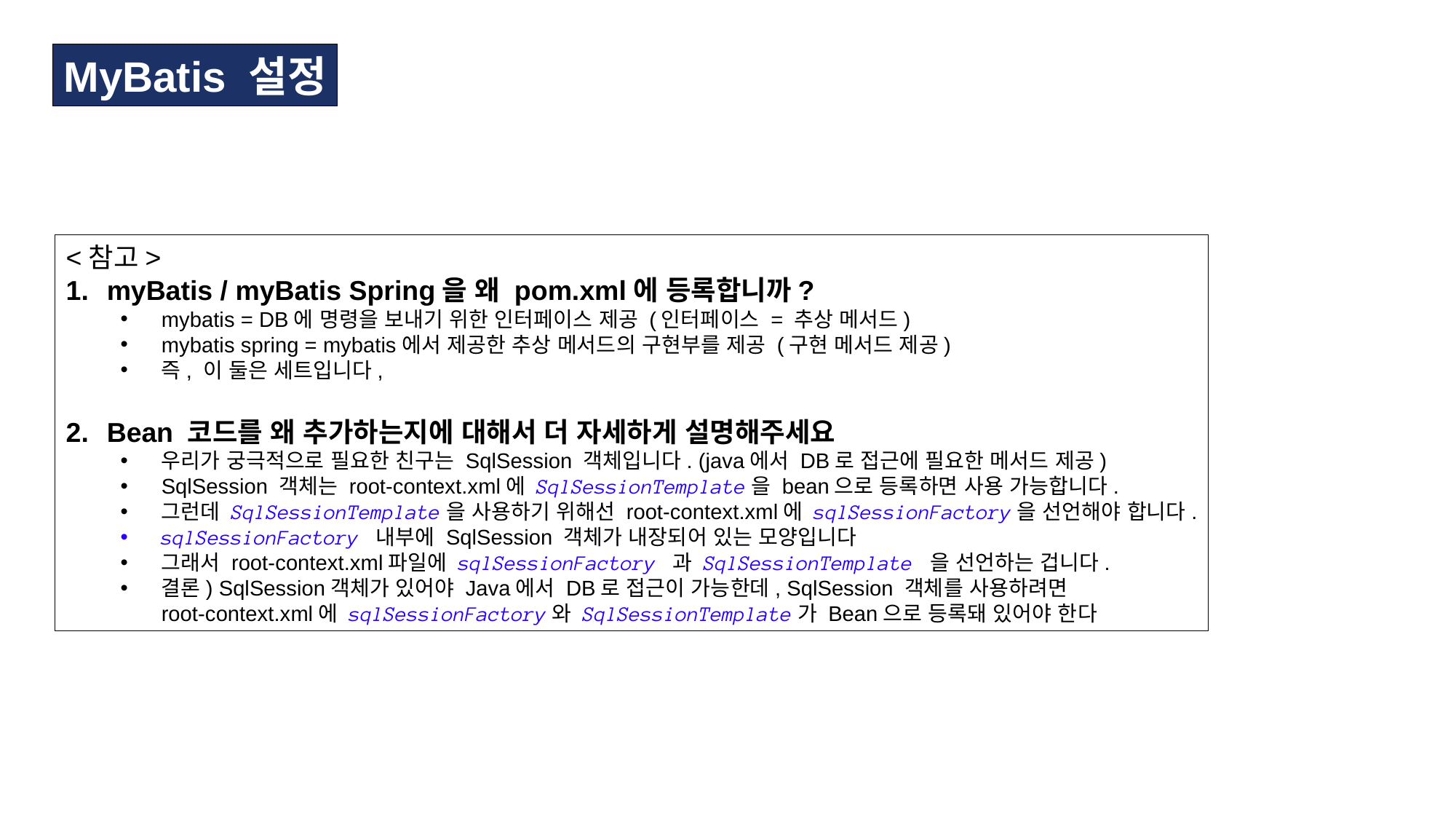

MyBatis 설정
<참고>
myBatis / myBatis Spring을 왜 pom.xml에 등록합니까?
mybatis = DB에 명령을 보내기 위한 인터페이스 제공 (인터페이스 = 추상 메서드)
mybatis spring = mybatis에서 제공한 추상 메서드의 구현부를 제공 (구현 메서드 제공)
즉, 이 둘은 세트입니다,

Bean 코드를 왜 추가하는지에 대해서 더 자세하게 설명해주세요
우리가 궁극적으로 필요한 친구는 SqlSession 객체입니다. (java에서 DB로 접근에 필요한 메서드 제공)
SqlSession 객체는 root-context.xml에 SqlSessionTemplate을 bean으로 등록하면 사용 가능합니다.
그런데 SqlSessionTemplate을 사용하기 위해선 root-context.xml에 sqlSessionFactory을 선언해야 합니다.
sqlSessionFactory 내부에 SqlSession 객체가 내장되어 있는 모양입니다
그래서 root-context.xml파일에 sqlSessionFactory 과 SqlSessionTemplate 을 선언하는 겁니다.
결론) SqlSession객체가 있어야 Java에서 DB로 접근이 가능한데, SqlSession 객체를 사용하려면
root-context.xml에 sqlSessionFactory와 SqlSessionTemplate가 Bean으로 등록돼 있어야 한다